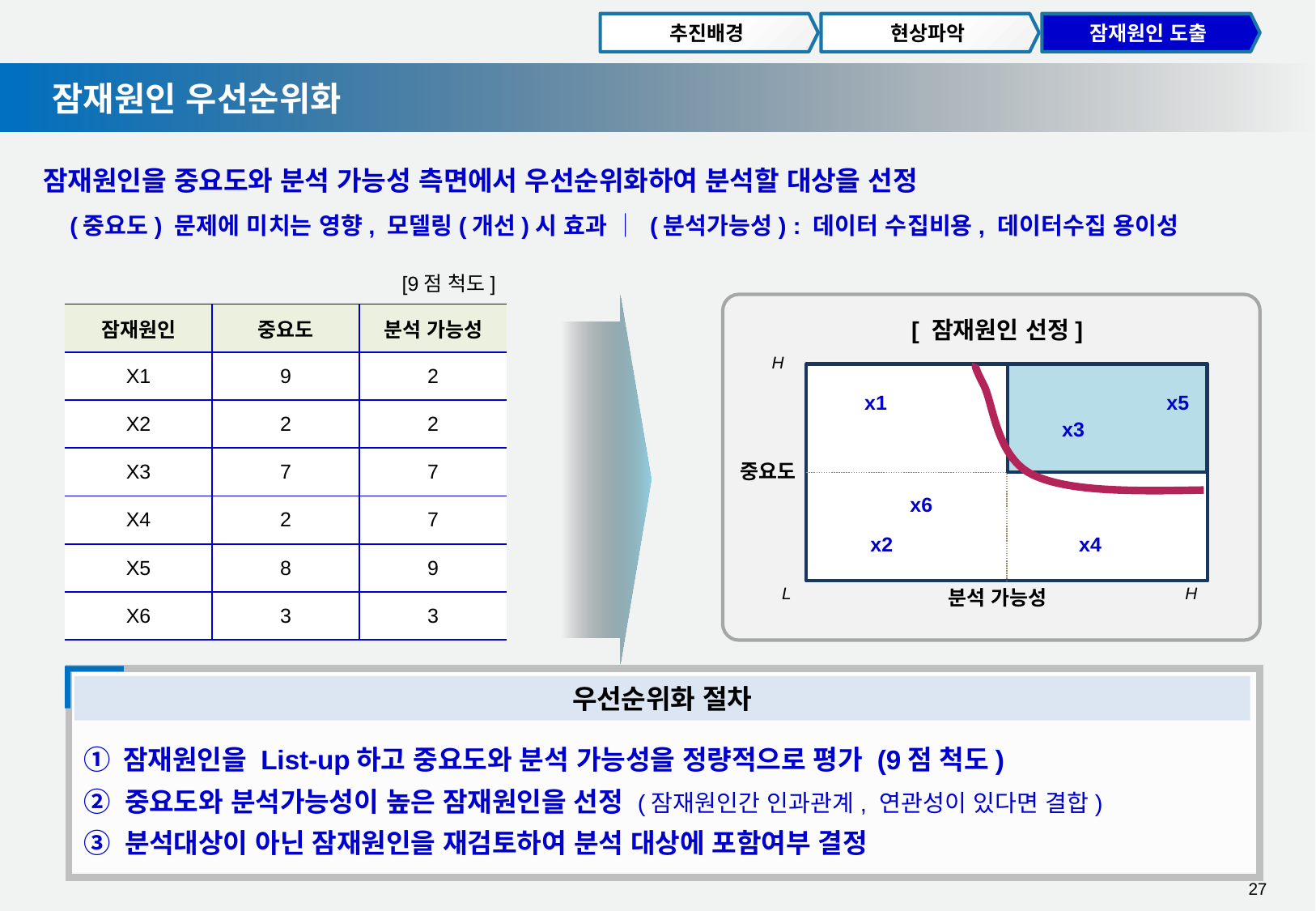

추진배경
현상파악
잠재원인 도출

잠재원인 우선순위화
잠재원인을 중요도와 분석 가능성 측면에서 우선순위화하여 분석할 대상을 선정
 (중요도) 문제에 미치는 영향, 모델링(개선)시 효과 │ (분석가능성) : 데이터 수집비용, 데이터수집 용이성
[9점 척도]

| 잠재원인 | 중요도 | 분석 가능성 |
| --- | --- | --- |
| X1 | 9 | 2 |
| X2 | 2 | 2 |
| X3 | 7 | 7 |
| X4 | 2 | 7 |
| X5 | 8 | 9 |
| X6 | 3 | 3 |
[ 잠재원인 선정]
H

중요도
L
H
분석 가능성
x5
x1
x3
x6
x2
x4

우선순위화 절차
① 잠재원인을 List-up하고 중요도와 분석 가능성을 정량적으로 평가 (9점 척도)
② 중요도와 분석가능성이 높은 잠재원인을 선정 (잠재원인간 인과관계, 연관성이 있다면 결합)
③ 분석대상이 아닌 잠재원인을 재검토하여 분석 대상에 포함여부 결정
27